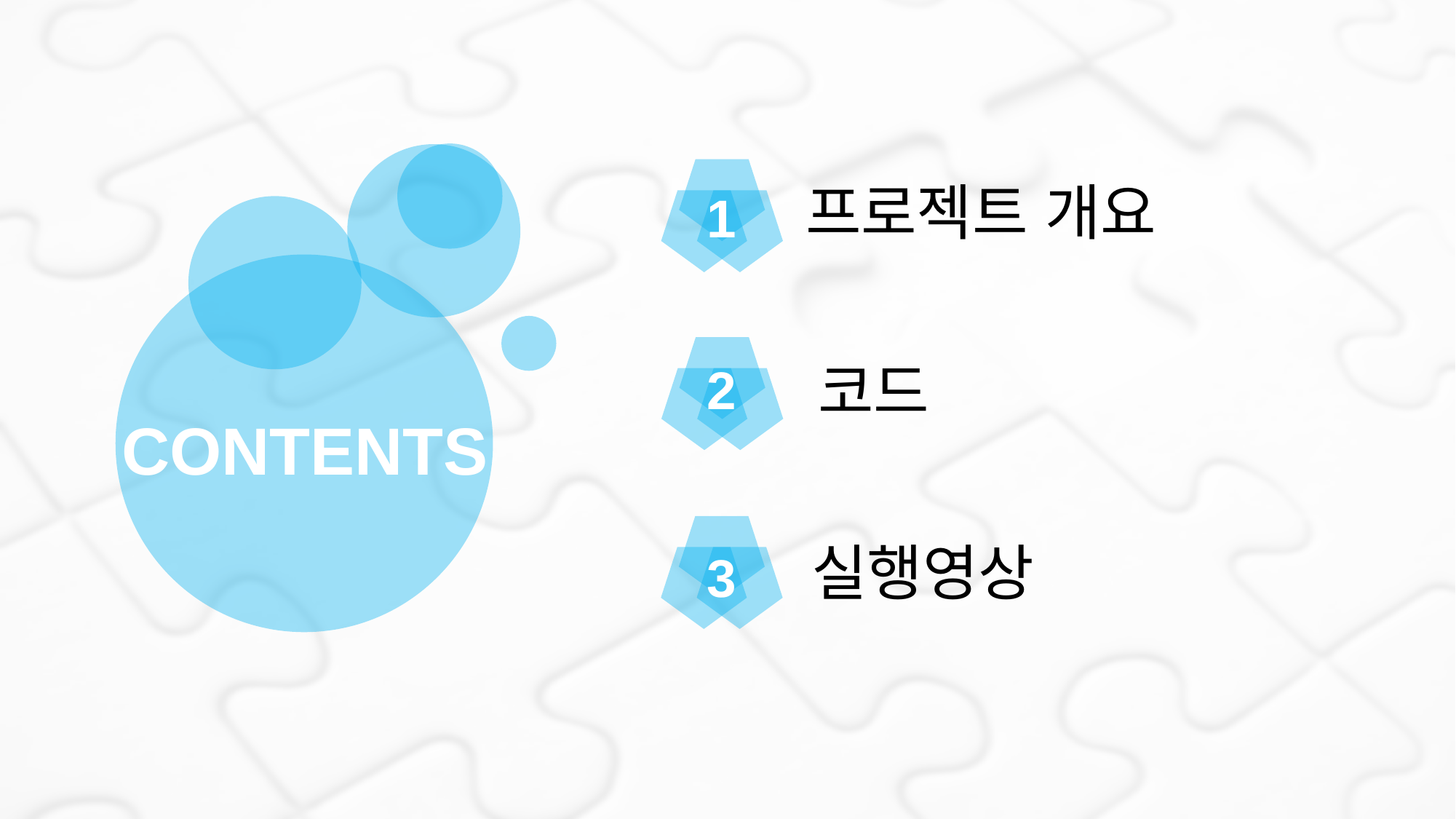

프로젝트 개요
1

코드
2
CONTENTS

실행영상
3